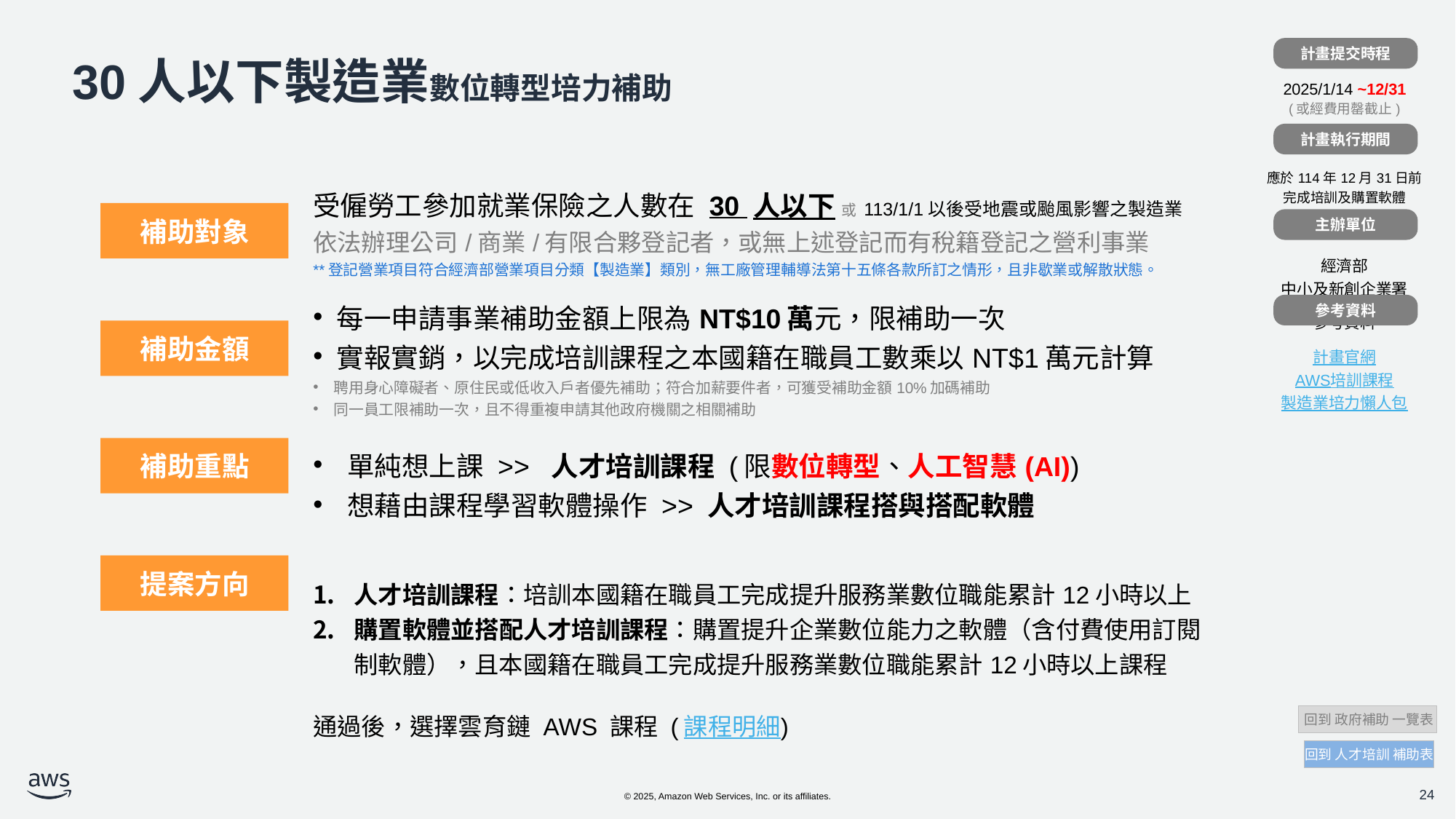

計畫提交時程
| 計畫提交時程 |
| --- |
| 2025/1/14 ~12/31 (或經費用罄截止) |
| 計畫執行期間 |
| 應於114年12月31日前 完成培訓及購置軟體 |
| 主辦單位 |
| 經濟部 中小及新創企業署 |
| 參考資料 |
| 計畫官網 AWS培訓課程 製造業培力懶人包 |
# 30人以下製造業數位轉型培力補助
計畫執行期間
|  | 受僱勞工參加就業保險之人數在 30 人以下 或 113/1/1以後受地震或颱風影響之製造業 依法辦理公司/商業/有限合夥登記者，或無上述登記而有稅籍登記之營利事業 \*\*登記營業項目符合經濟部營業項目分類【製造業】類別，無工廠管理輔導法第十五條各款所訂之情形，且非歇業或解散狀態。 |
| --- | --- |
|  | 每一申請事業補助金額上限為NT$10萬元，限補助一次 實報實銷，以完成培訓課程之本國籍在職員工數乘以NT$1萬元計算 聘用身心障礙者、原住民或低收入戶者優先補助；符合加薪要件者，可獲受補助金額10%加碼補助 同一員工限補助一次，且不得重複申請其他政府機關之相關補助 |
|  | 單純想上課 >> 人才培訓課程 (限數位轉型、人工智慧(AI)) 想藉由課程學習軟體操作 >> 人才培訓課程搭與搭配軟體 |
|  | 人才培訓課程：培訓本國籍在職員工完成提升服務業數位職能累計12小時以上 購置軟體並搭配人才培訓課程：購置提升企業數位能力之軟體（含付費使用訂閱制軟體），且本國籍在職員工完成提升服務業數位職能累計12小時以上課程 通過後，選擇雲育鏈 AWS 課程 (課程明細) |
補助對象
主辦單位
參考資料
補助金額
補助重點
提案方向
 回到 政府補助 一覽表
回到 人才培訓 補助表
24